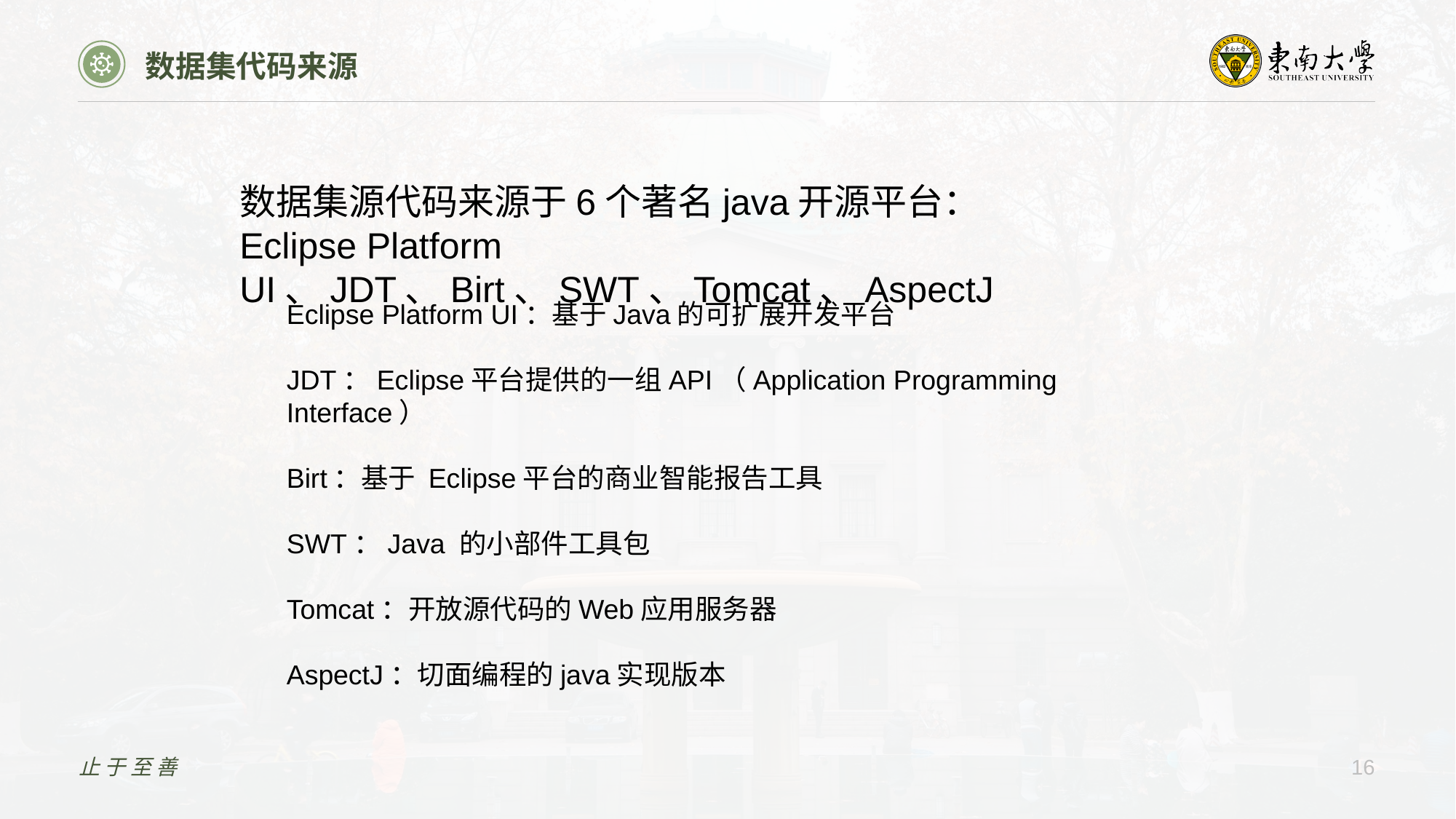

数据集代码来源
数据集源代码来源于6个著名java开源平台：
Eclipse Platform UI、JDT、Birt、SWT、Tomcat、AspectJ
Eclipse Platform UI：基于Java的可扩展开发平台

JDT：Eclipse平台提供的一组API（Application Programming Interface）

Birt：基于 Eclipse平台的商业智能报告工具

SWT：Java 的小部件工具包

Tomcat：开放源代码的Web应用服务器

AspectJ：切面编程的java实现版本
止于至善
16